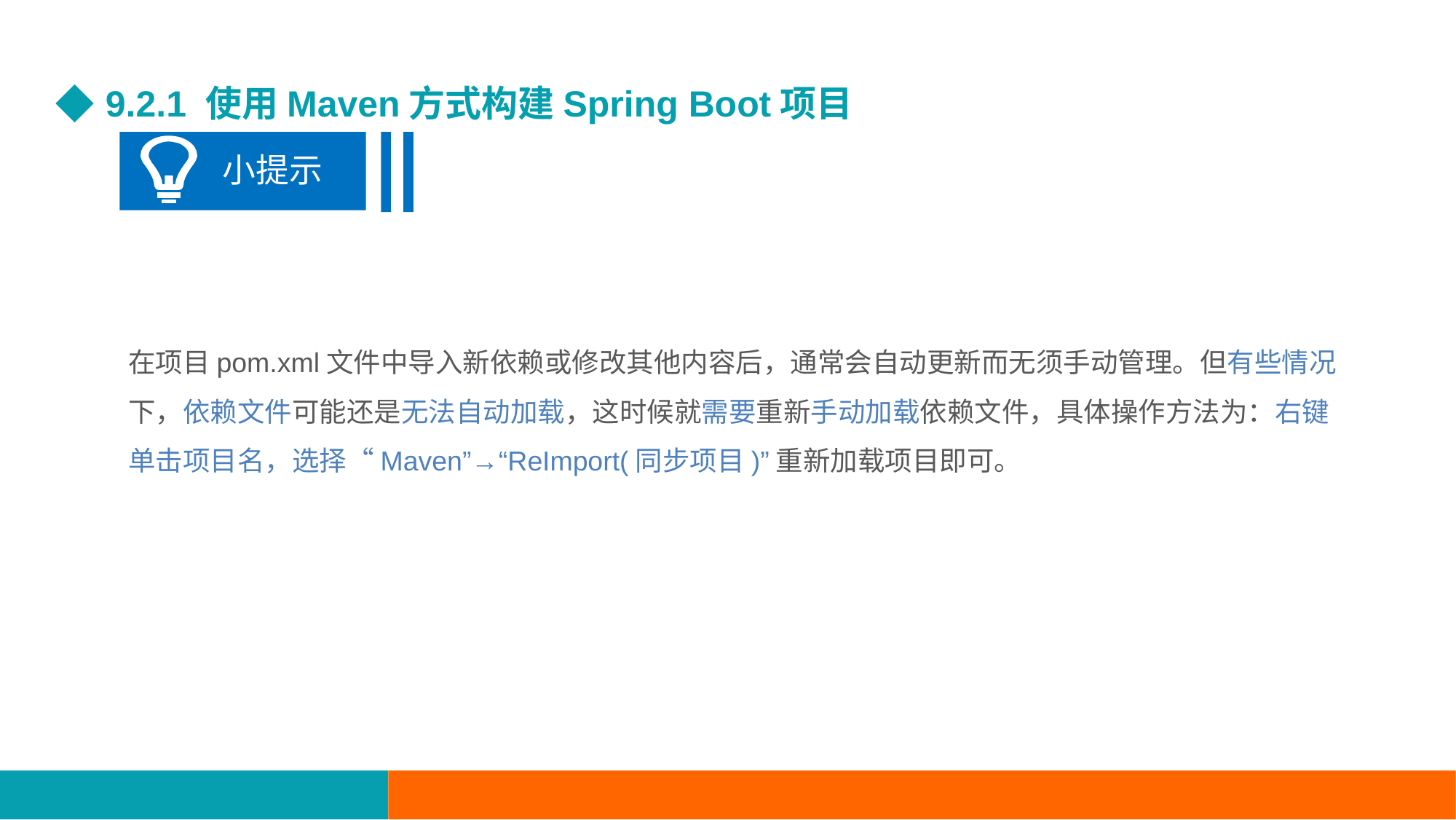

9.2.1 使用Maven方式构建Spring Boot项目

小提示
在项目pom.xml文件中导入新依赖或修改其他内容后，通常会自动更新而无须手动管理。但有些情况下，依赖文件可能还是无法自动加载，这时候就需要重新手动加载依赖文件，具体操作方法为：右键单击项目名，选择“Maven”→“ReImport(同步项目)”重新加载项目即可。